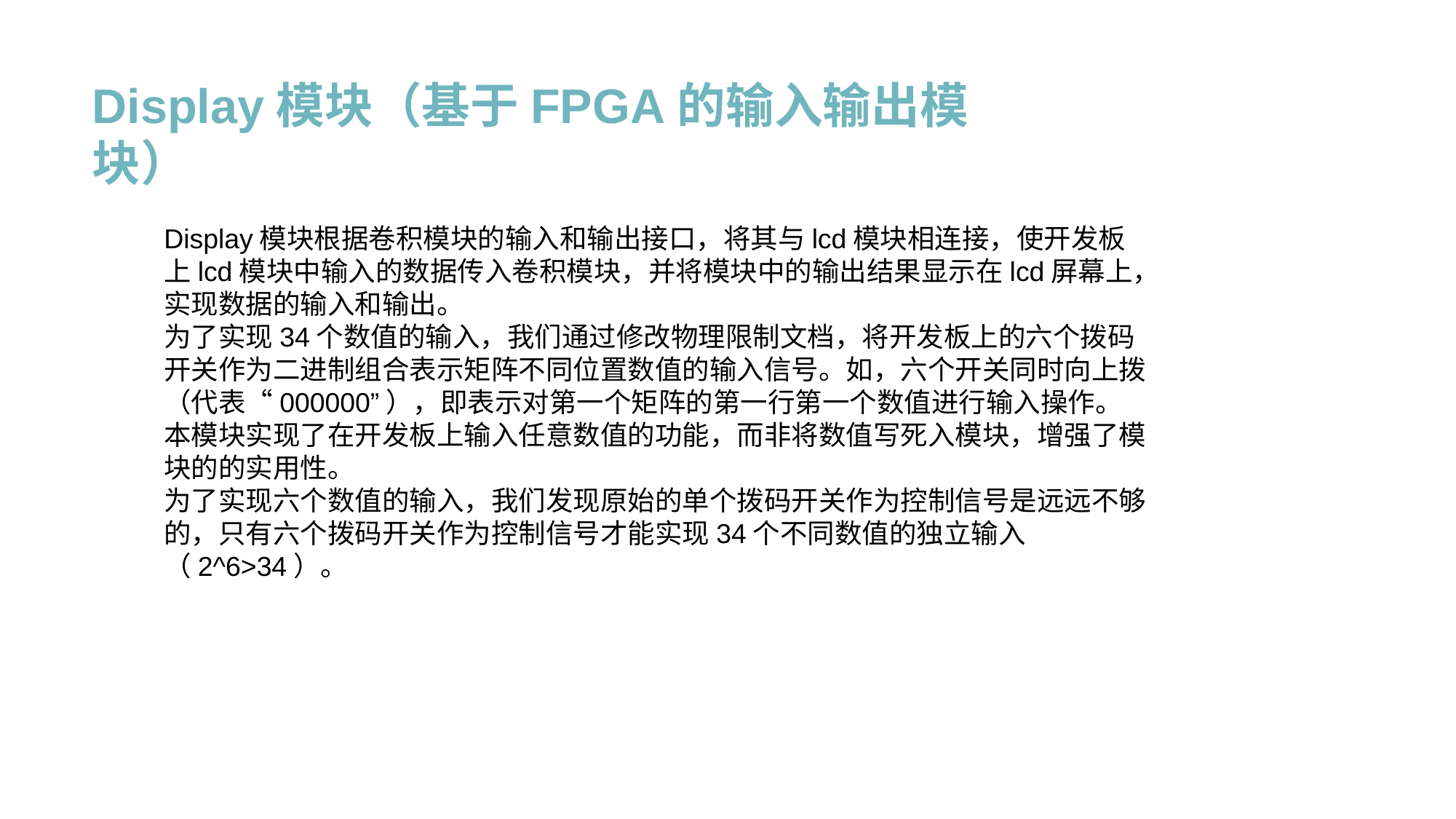

Display模块（基于FPGA的输入输出模块）
Display模块根据卷积模块的输入和输出接口，将其与lcd模块相连接，使开发板上lcd模块中输入的数据传入卷积模块，并将模块中的输出结果显示在lcd屏幕上，实现数据的输入和输出。
为了实现34个数值的输入，我们通过修改物理限制文档，将开发板上的六个拨码开关作为二进制组合表示矩阵不同位置数值的输入信号。如，六个开关同时向上拨（代表“000000”），即表示对第一个矩阵的第一行第一个数值进行输入操作。
本模块实现了在开发板上输入任意数值的功能，而非将数值写死入模块，增强了模块的的实用性。
为了实现六个数值的输入，我们发现原始的单个拨码开关作为控制信号是远远不够的，只有六个拨码开关作为控制信号才能实现34个不同数值的独立输入（2^6>34）。